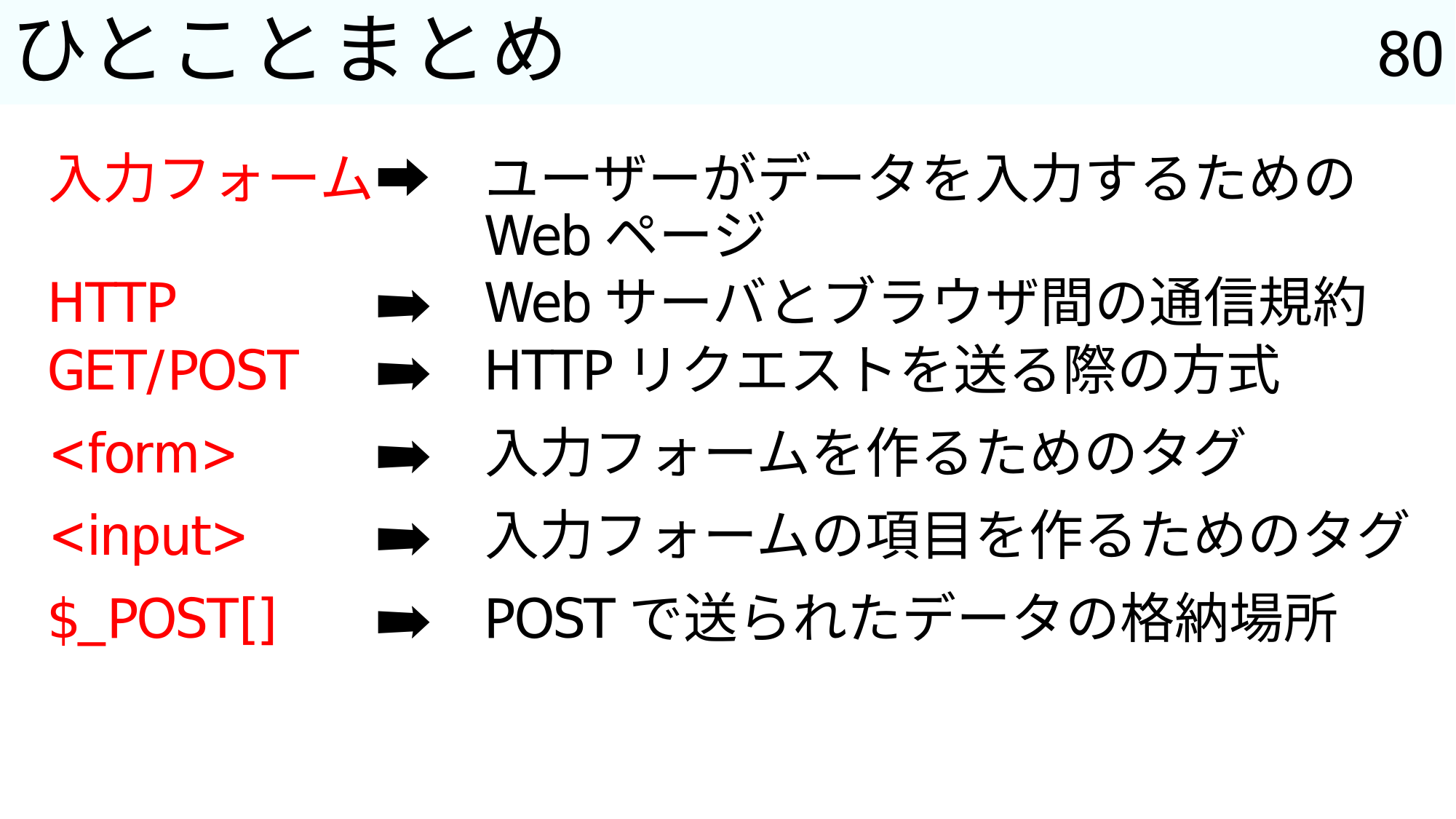

80
# ひとことまとめ
入力フォーム	➡	ユーザーがデータを入力するための
				Webページ
HTTP		➡	Webサーバとブラウザ間の通信規約
GET/POST	➡	HTTPリクエストを送る際の方式
<form>		➡	入力フォームを作るためのタグ
<input>		➡	入力フォームの項目を作るためのタグ
$_POST[]	➡	POSTで送られたデータの格納場所